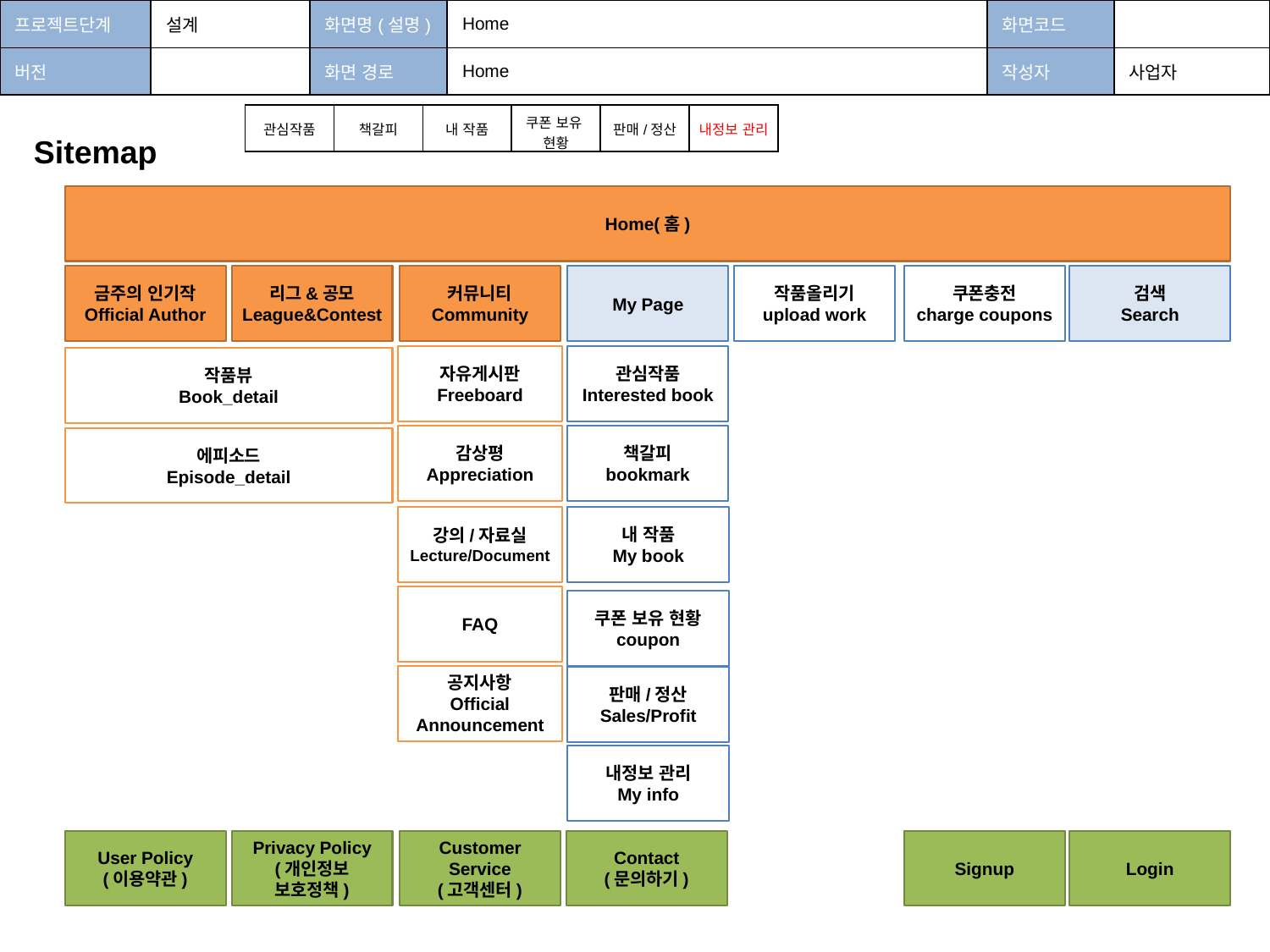

| 프로젝트단계 | 설계 | 화면명(설명) | Home | 화면코드 |  |
| --- | --- | --- | --- | --- | --- |
| 버전 |  | 화면 경로 | Home | 작성자 | 사업자 |
| 관심작품 | 책갈피 | 내 작품 | 쿠폰 보유 현황 | 판매/정산 | 내정보 관리 |
| --- | --- | --- | --- | --- | --- |
Sitemap
Home(홈)
작품올리기
upload work
금주의 인기작
Official Author
리그&공모
League&Contest
커뮤니티
Community
My Page
쿠폰충전
charge coupons
검색
Search
자유게시판
Freeboard
관심작품
Interested book
작품뷰
Book_detail
책갈피
bookmark
감상평
Appreciation
에피소드
Episode_detail
강의/자료실
Lecture/Document
내 작품
My book
FAQ
쿠폰 보유 현황
coupon
공지사항
Official Announcement
판매/정산
Sales/Profit
내정보 관리
My info
Signup
User Policy
(이용약관)
Privacy Policy
(개인정보 보호정책)
Customer Service
(고객센터)
Contact
(문의하기)
Login